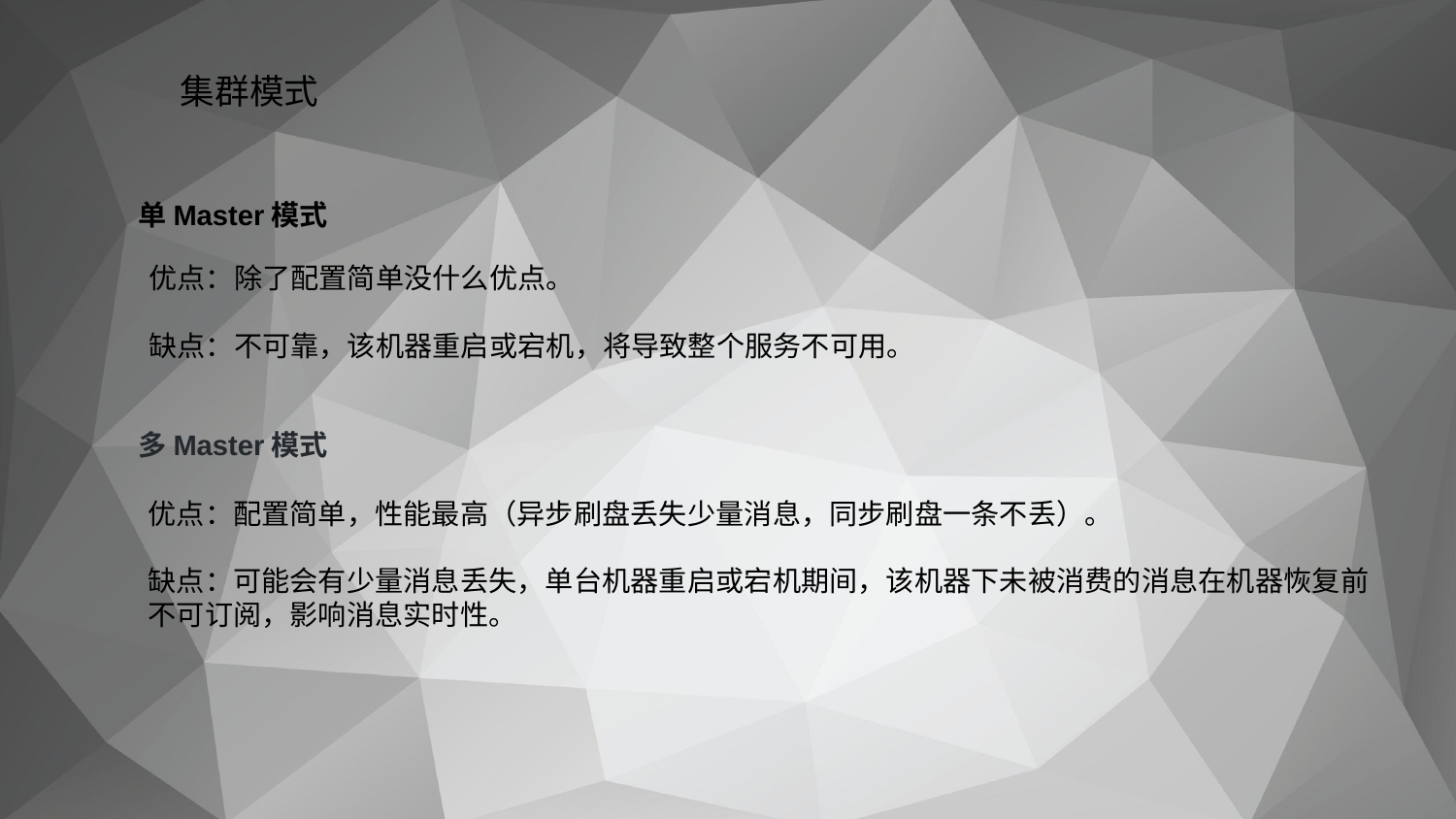

# 集群模式
单Master模式
优点：除了配置简单没什么优点。

缺点：不可靠，该机器重启或宕机，将导致整个服务不可用。
多Master模式
优点：配置简单，性能最高（异步刷盘丢失少量消息，同步刷盘一条不丢）。

缺点：可能会有少量消息丢失，单台机器重启或宕机期间，该机器下未被消费的消息在机器恢复前不可订阅，影响消息实时性。